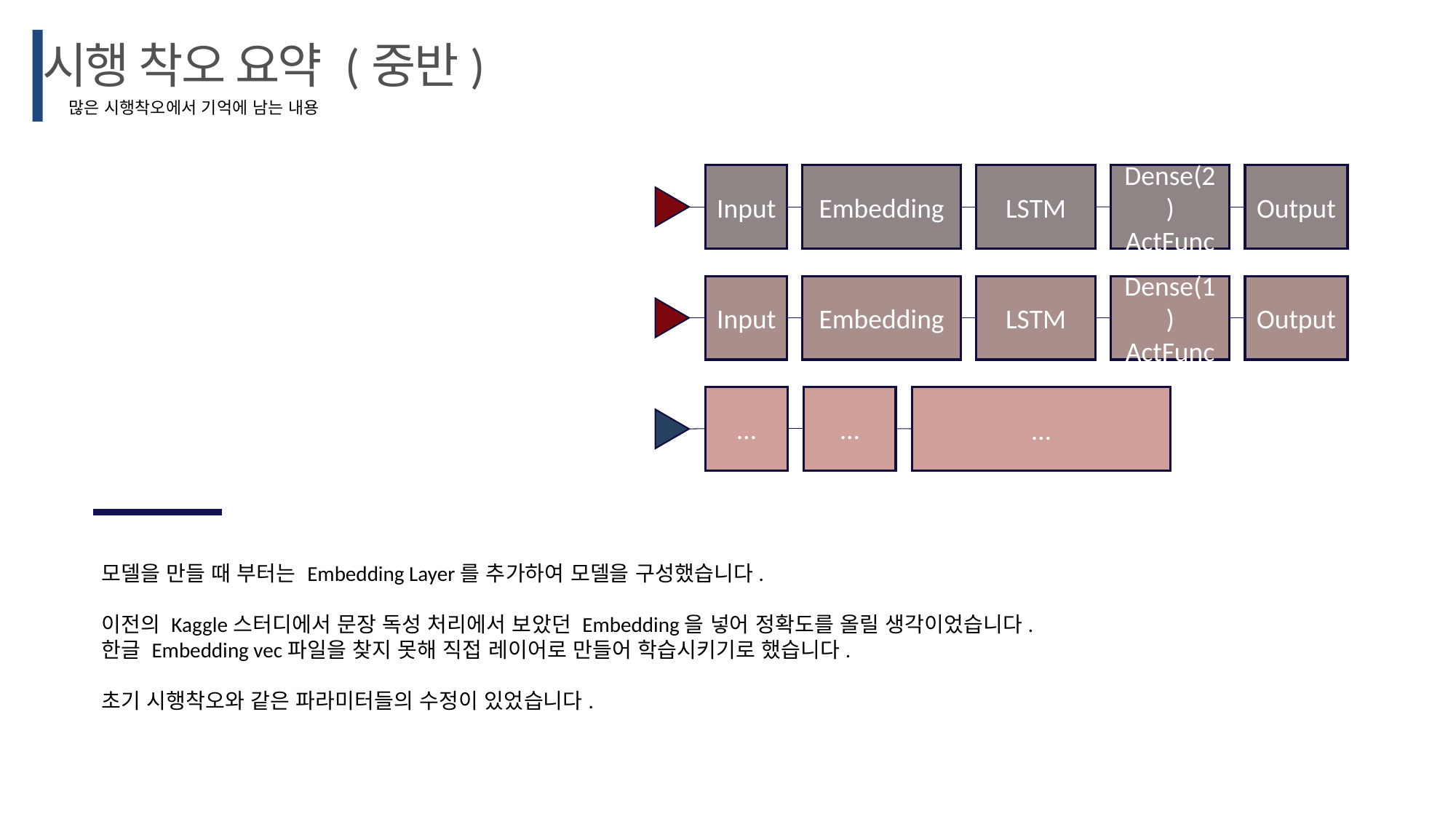

시행 착오 요약 (중반)
많은 시행착오에서 기억에 남는 내용
LSTM
Output
Input
Embedding
Dense(2)
ActFunc

LSTM
Output
Input
Embedding
Dense(1)
ActFunc

…
…
…

모델을 만들 때 부터는 Embedding Layer를 추가하여 모델을 구성했습니다.

이전의 Kaggle스터디에서 문장 독성 처리에서 보았던 Embedding을 넣어 정확도를 올릴 생각이었습니다.
한글 Embedding vec파일을 찾지 못해 직접 레이어로 만들어 학습시키기로 했습니다.

초기 시행착오와 같은 파라미터들의 수정이 있었습니다.